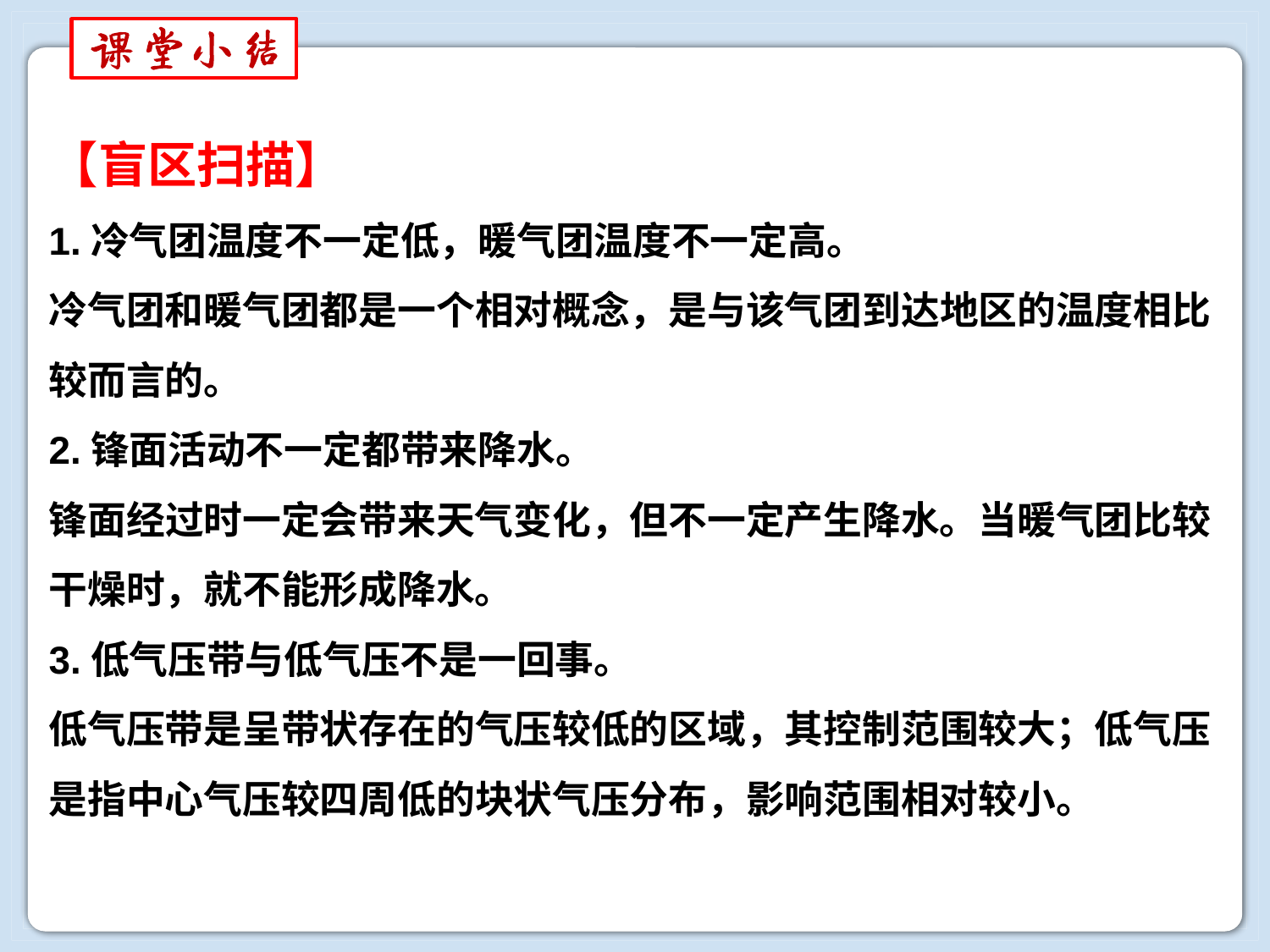

【盲区扫描】
1.冷气团温度不一定低，暖气团温度不一定高。
冷气团和暖气团都是一个相对概念，是与该气团到达地区的温度相比较而言的。
2.锋面活动不一定都带来降水。
锋面经过时一定会带来天气变化，但不一定产生降水。当暖气团比较干燥时，就不能形成降水。
3.低气压带与低气压不是一回事。
低气压带是呈带状存在的气压较低的区域，其控制范围较大；低气压是指中心气压较四周低的块状气压分布，影响范围相对较小。